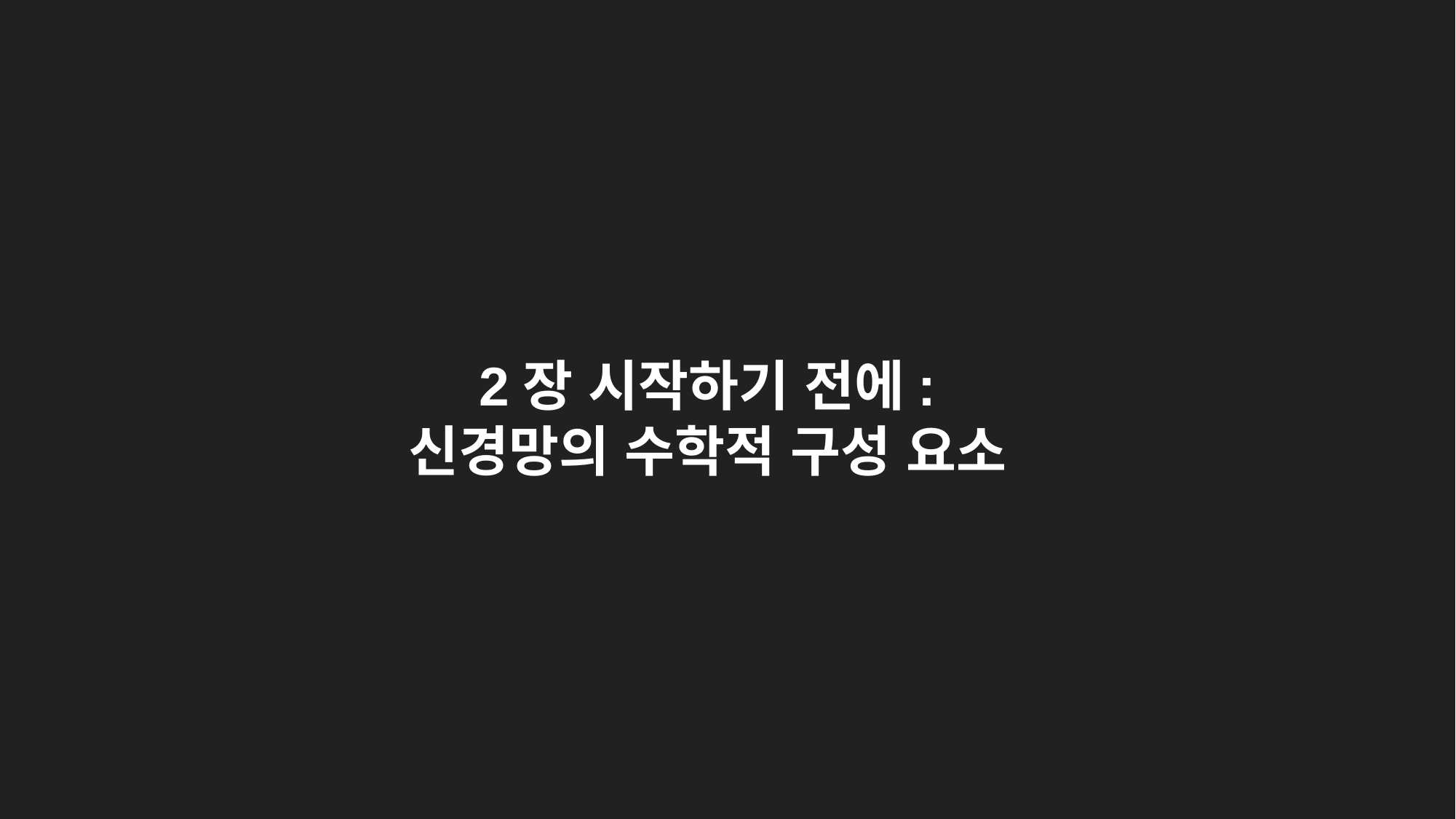

2장 시작하기 전에:
신경망의 수학적 구성 요소